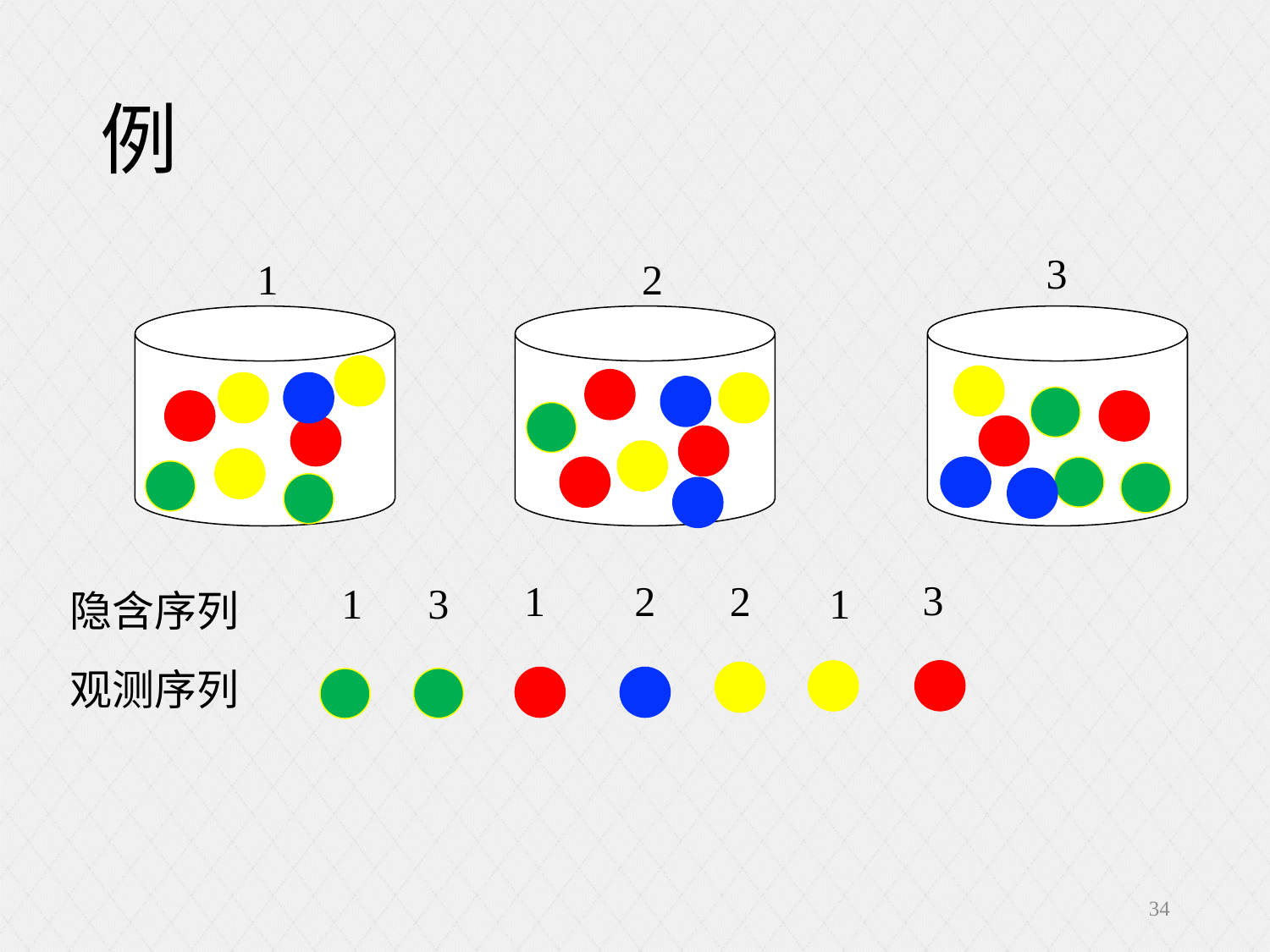

# 例
3
1
2

3
2
2
1
1
3
1
隐含序列
观测序列

34